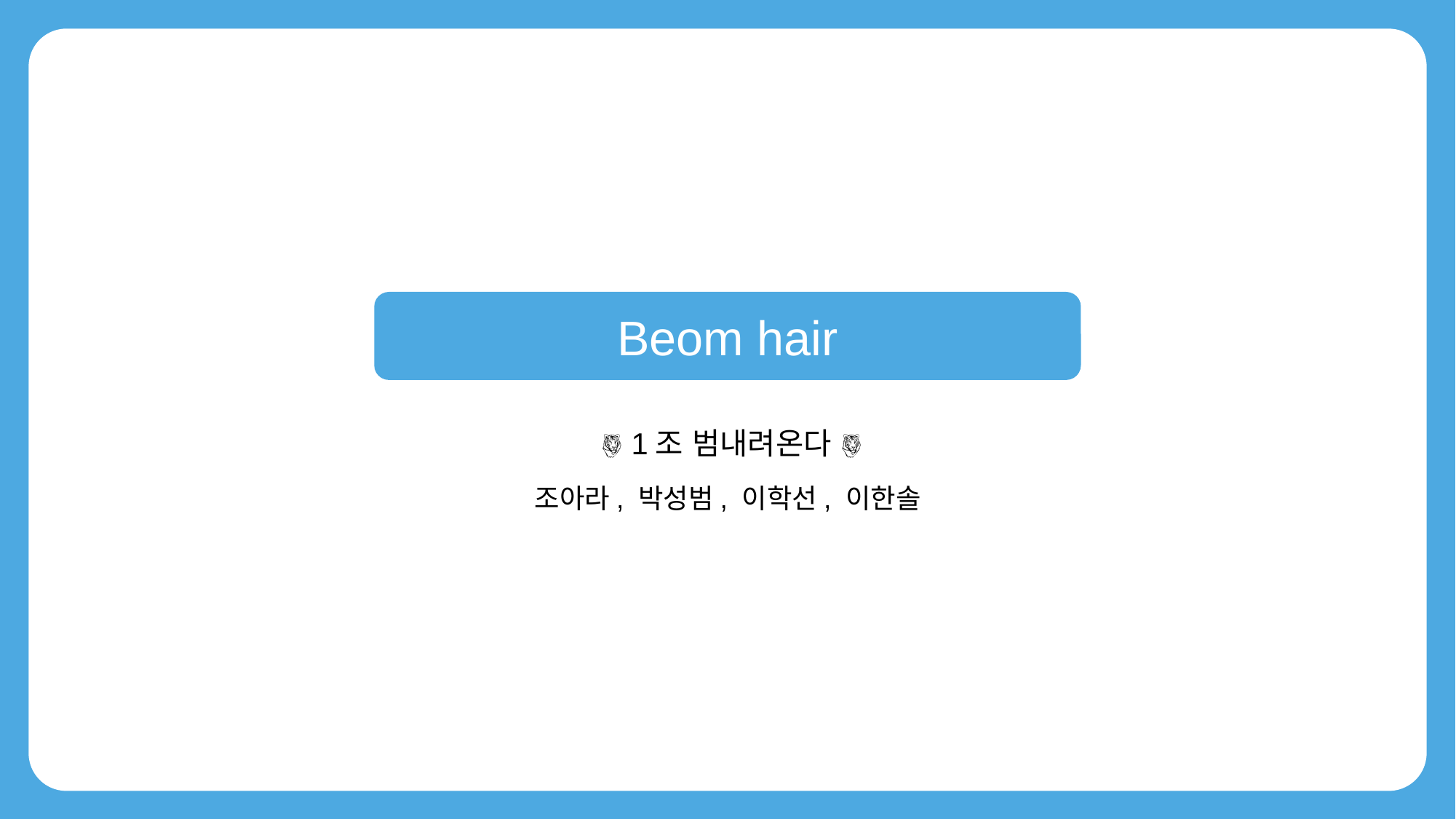

Beom hair
 🐯 1조 범내려온다 🐯
조아라, 박성범, 이학선, 이한솔
1